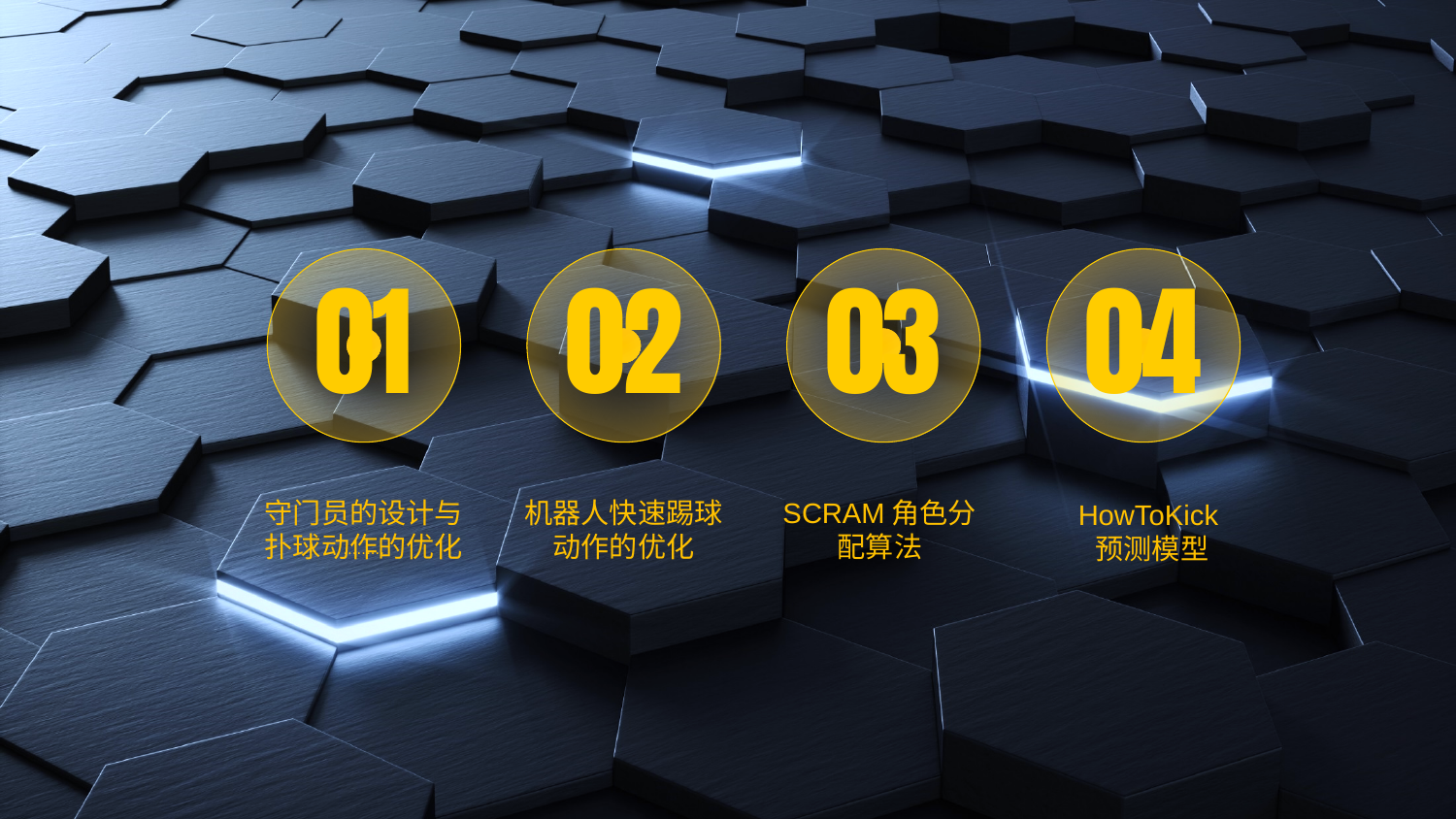

01

02

03

04

守门员的设计与扑球动作的优化
.........
机器人快速踢球动作的优化
SCRAM角色分配算法
HowToKick预测模型